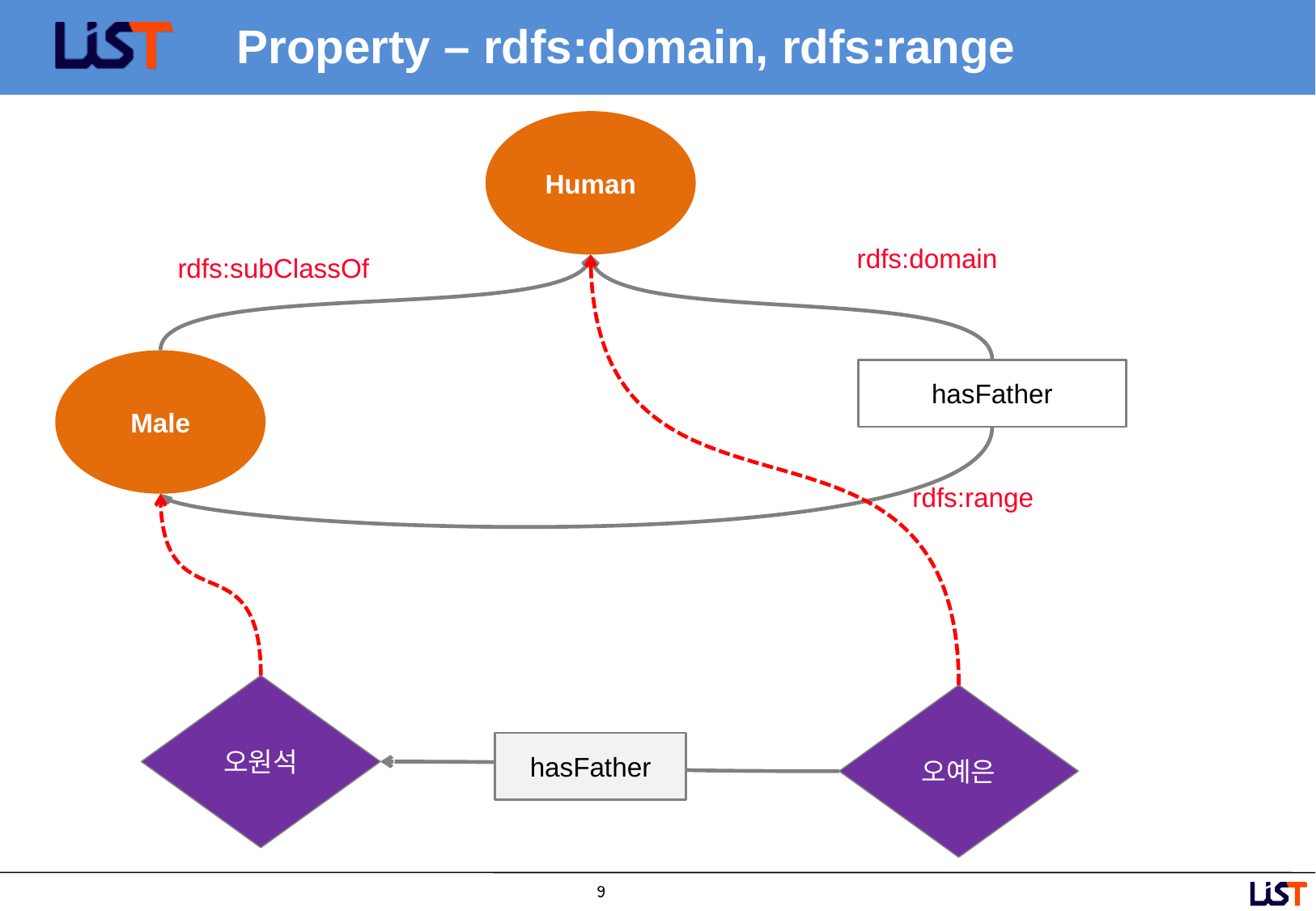

# Property – rdfs:domain, rdfs:range
Human
rdfs:domain
rdfs:subClassOf
Male
hasFather
rdfs:range
오원석
오예은
hasFather